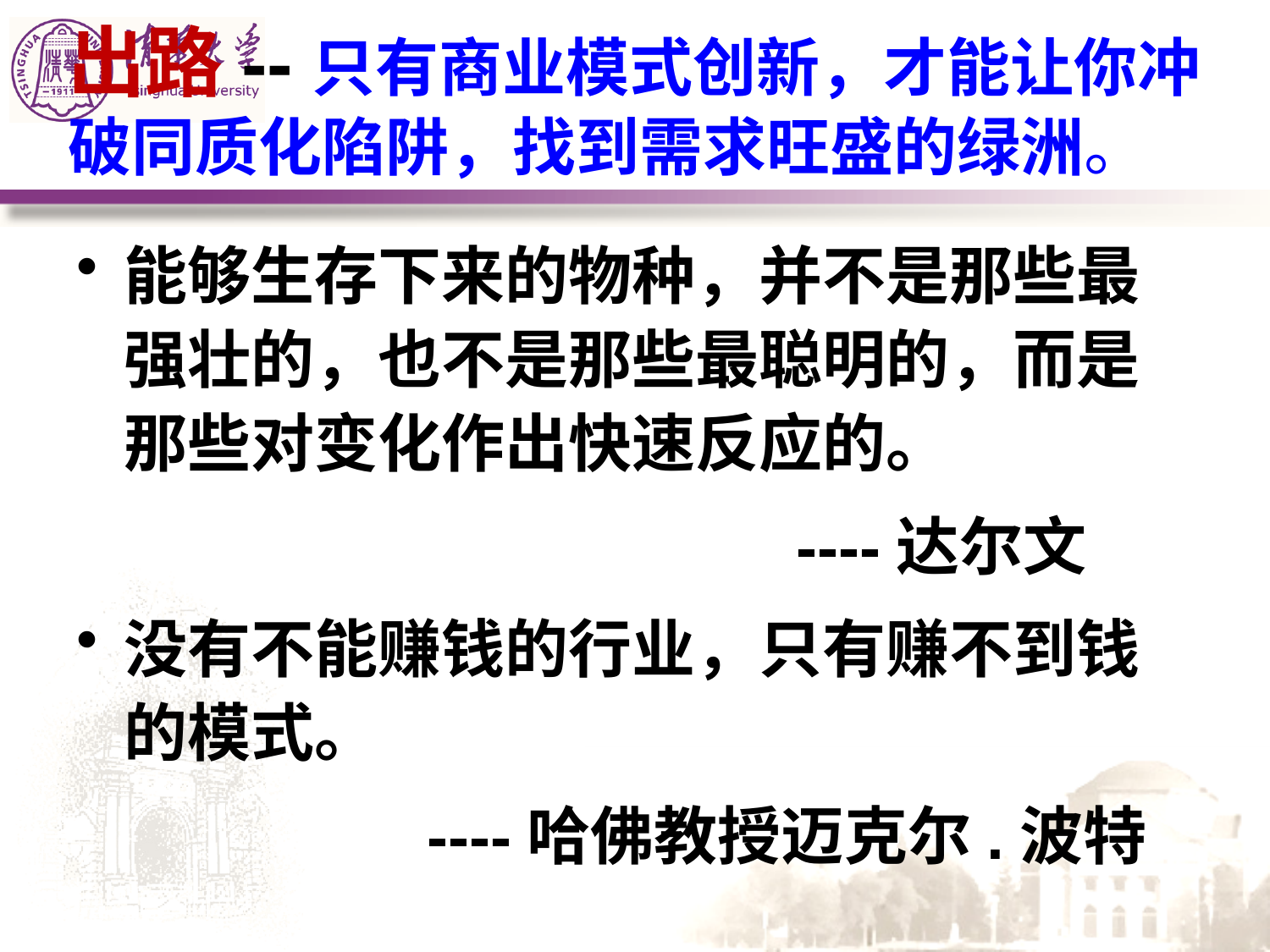

# 出路--只有商业模式创新，才能让你冲破同质化陷阱，找到需求旺盛的绿洲。
能够生存下来的物种，并不是那些最强壮的，也不是那些最聪明的，而是那些对变化作出快速反应的。
                                         ----达尔文
没有不能赚钱的行业，只有赚不到钱的模式。
                    ----哈佛教授迈克尔.波特